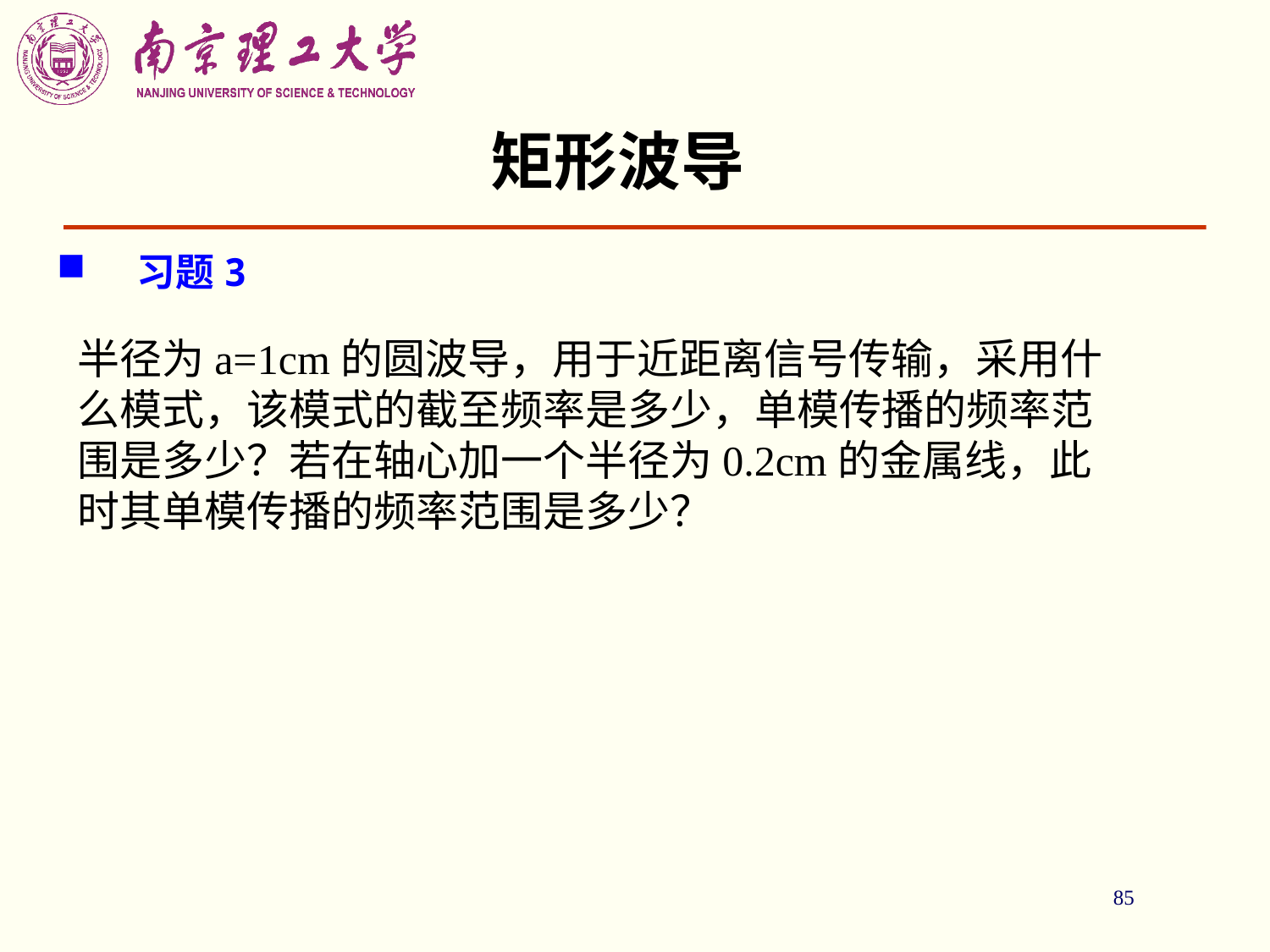

# 矩形波导

习题3
半径为a=1cm的圆波导，用于近距离信号传输，采用什么模式，该模式的截至频率是多少，单模传播的频率范围是多少？若在轴心加一个半径为0.2cm的金属线，此时其单模传播的频率范围是多少？